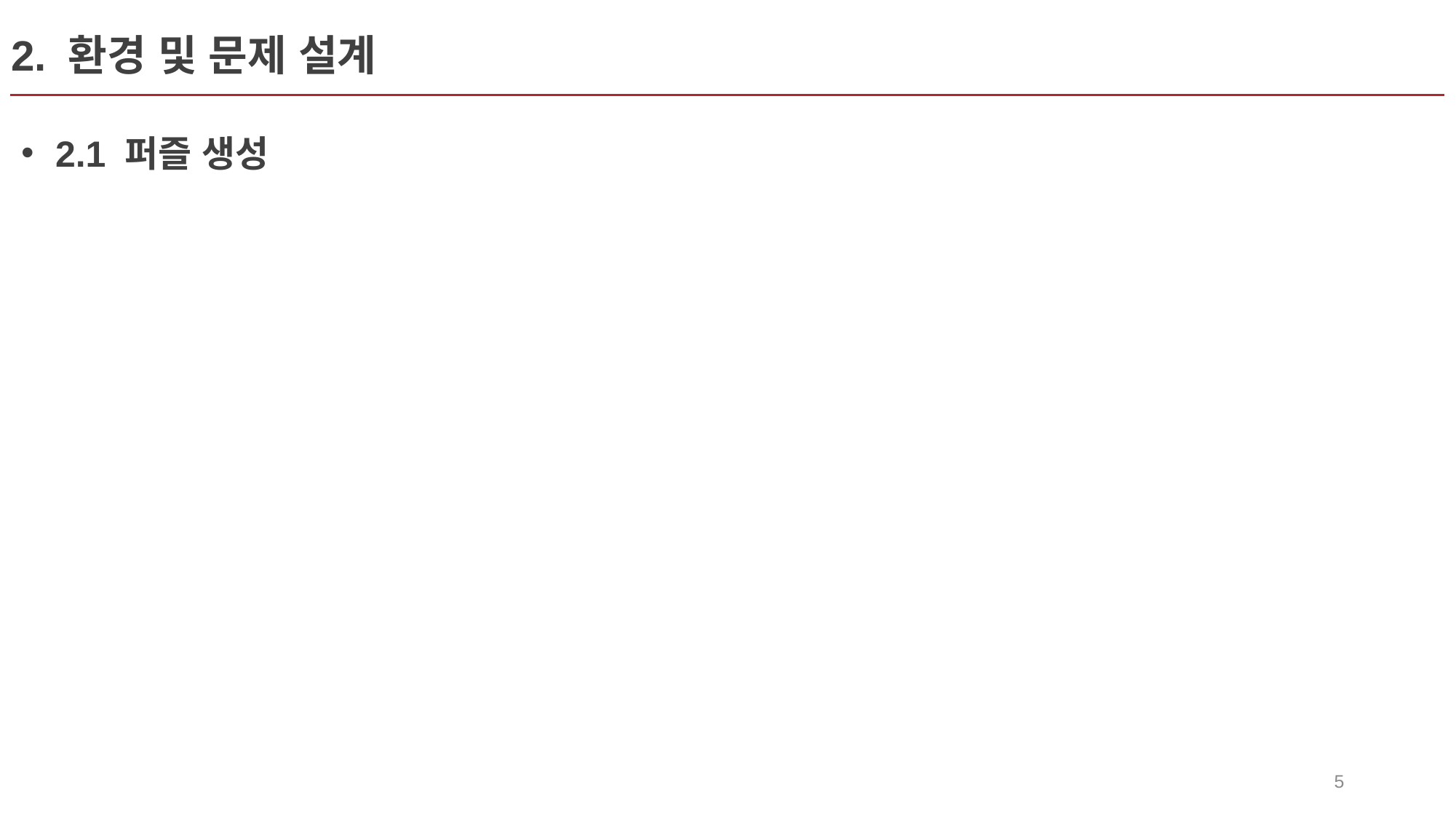

# 2. 환경 및 문제 설계

2.1 퍼즐 생성

5